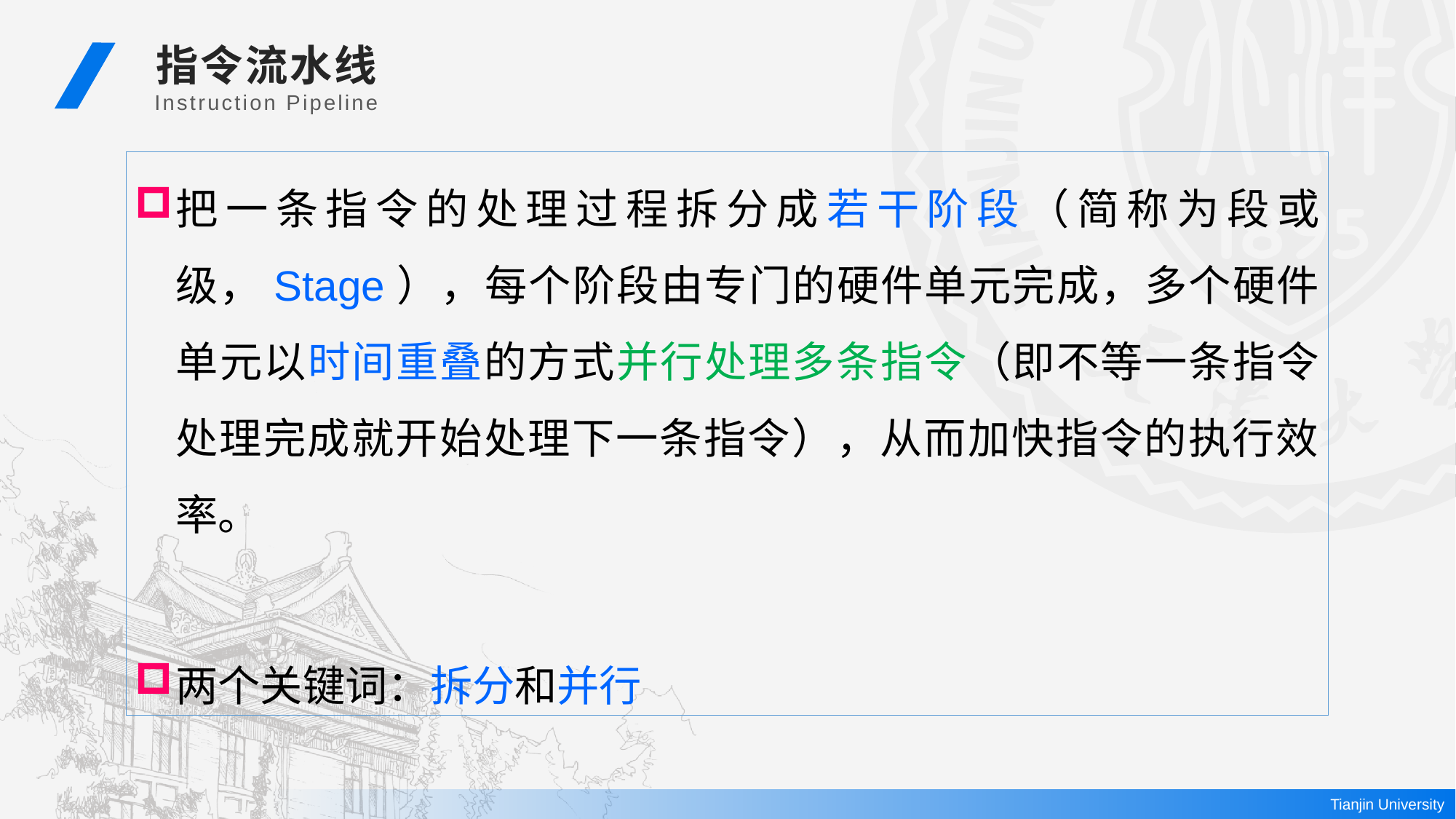

指令流水线
   Instruction Pipeline
把一条指令的处理过程拆分成若干阶段（简称为段或级，Stage），每个阶段由专门的硬件单元完成，多个硬件单元以时间重叠的方式并行处理多条指令（即不等一条指令处理完成就开始处理下一条指令），从而加快指令的执行效率。

两个关键词：拆分和并行